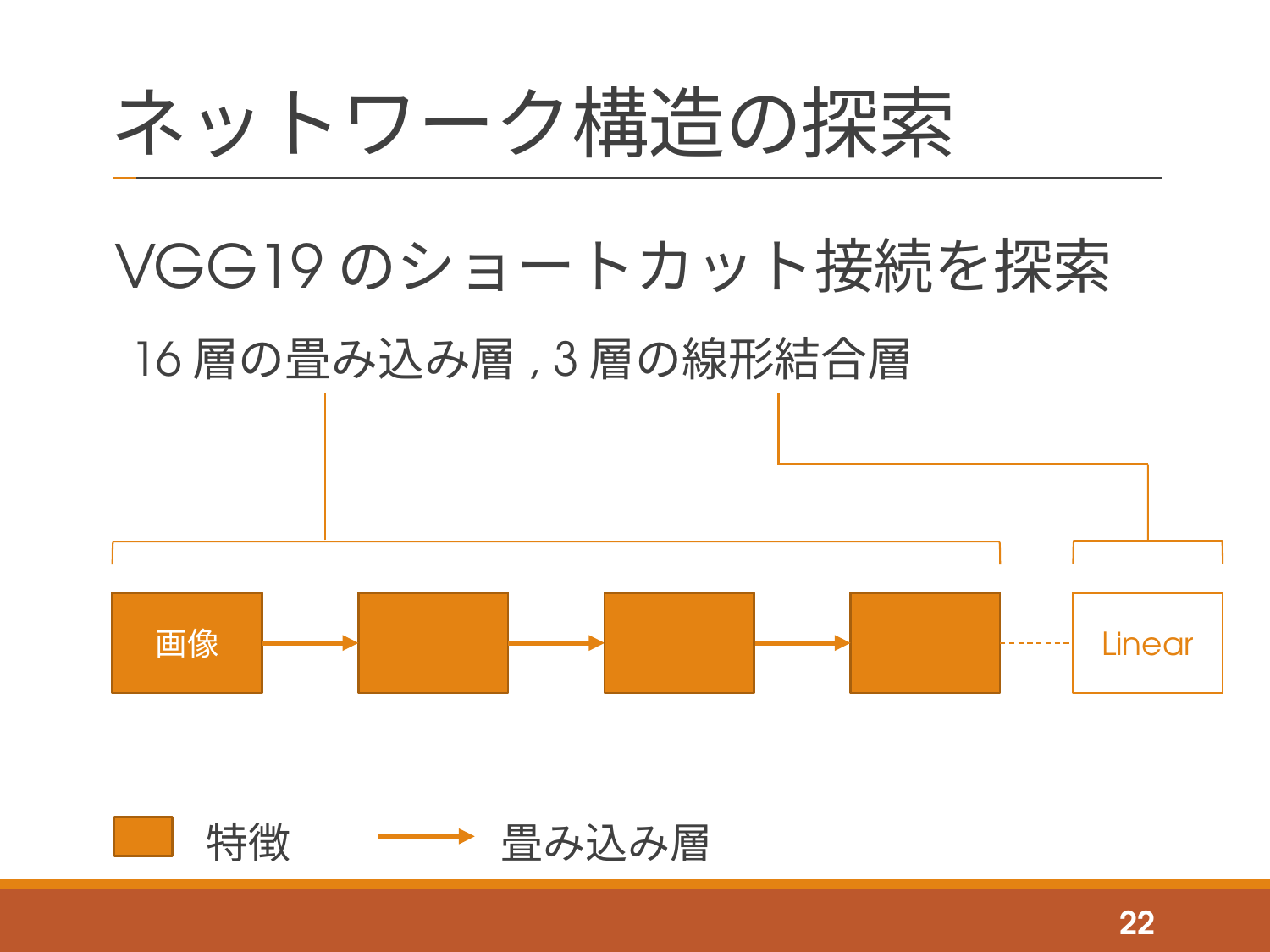

# ネットワーク構造の探索

VGG19のショートカット接続を探索
 16層の畳み込み層, 3層の線形結合層

画像

Linear
特徴
畳み込み層

22